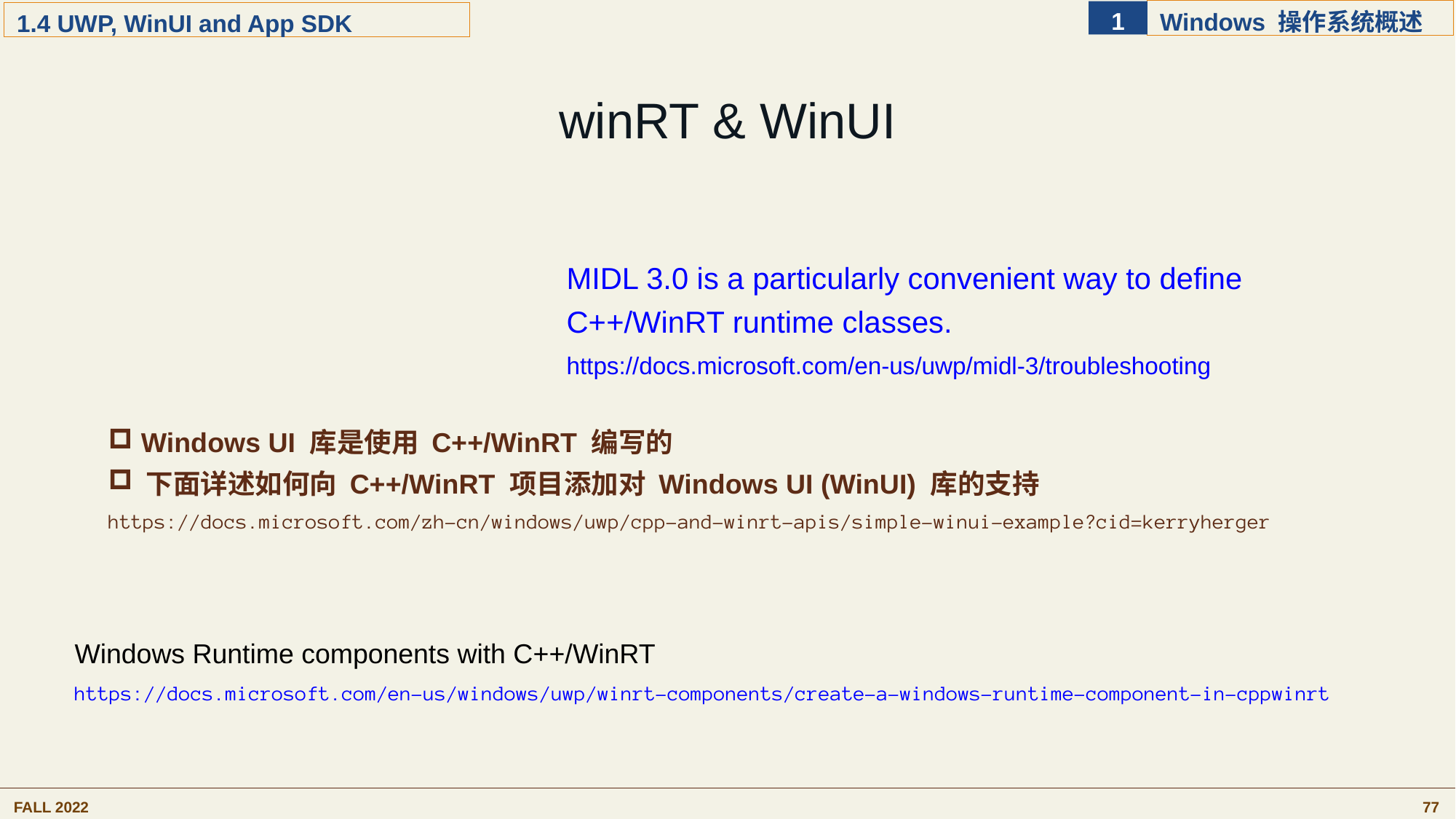

winRT & WinUI

 Windows UI 库是使用 C++/WinRT 编写的
 下面详述如何向 C++/WinRT 项目添加对 Windows UI (WinUI) 库的支持
https://docs.microsoft.com/zh-cn/windows/uwp/cpp-and-winrt-apis/simple-winui-example?cid=kerryherger

MIDL 3.0 is a particularly convenient way to define C++/WinRT runtime classes.
https://docs.microsoft.com/en-us/uwp/midl-3/troubleshooting
Windows Runtime components with C++/WinRT
https://docs.microsoft.com/en-us/windows/uwp/winrt-components/create-a-windows-runtime-component-in-cppwinrt